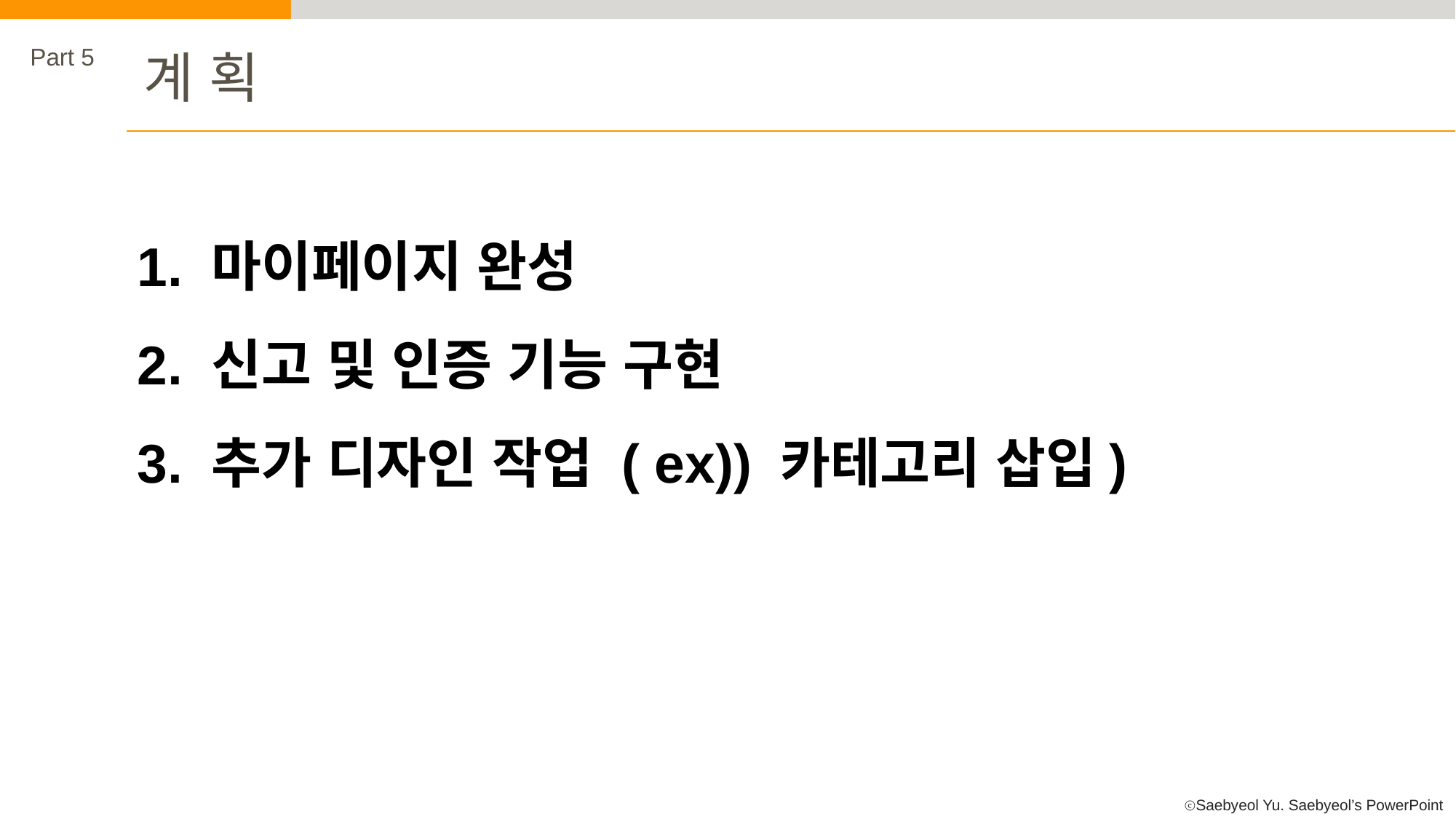

Part 5
계 획
1. 마이페이지 완성
2. 신고 및 인증 기능 구현
3. 추가 디자인 작업 ( ex)) 카테고리 삽입)